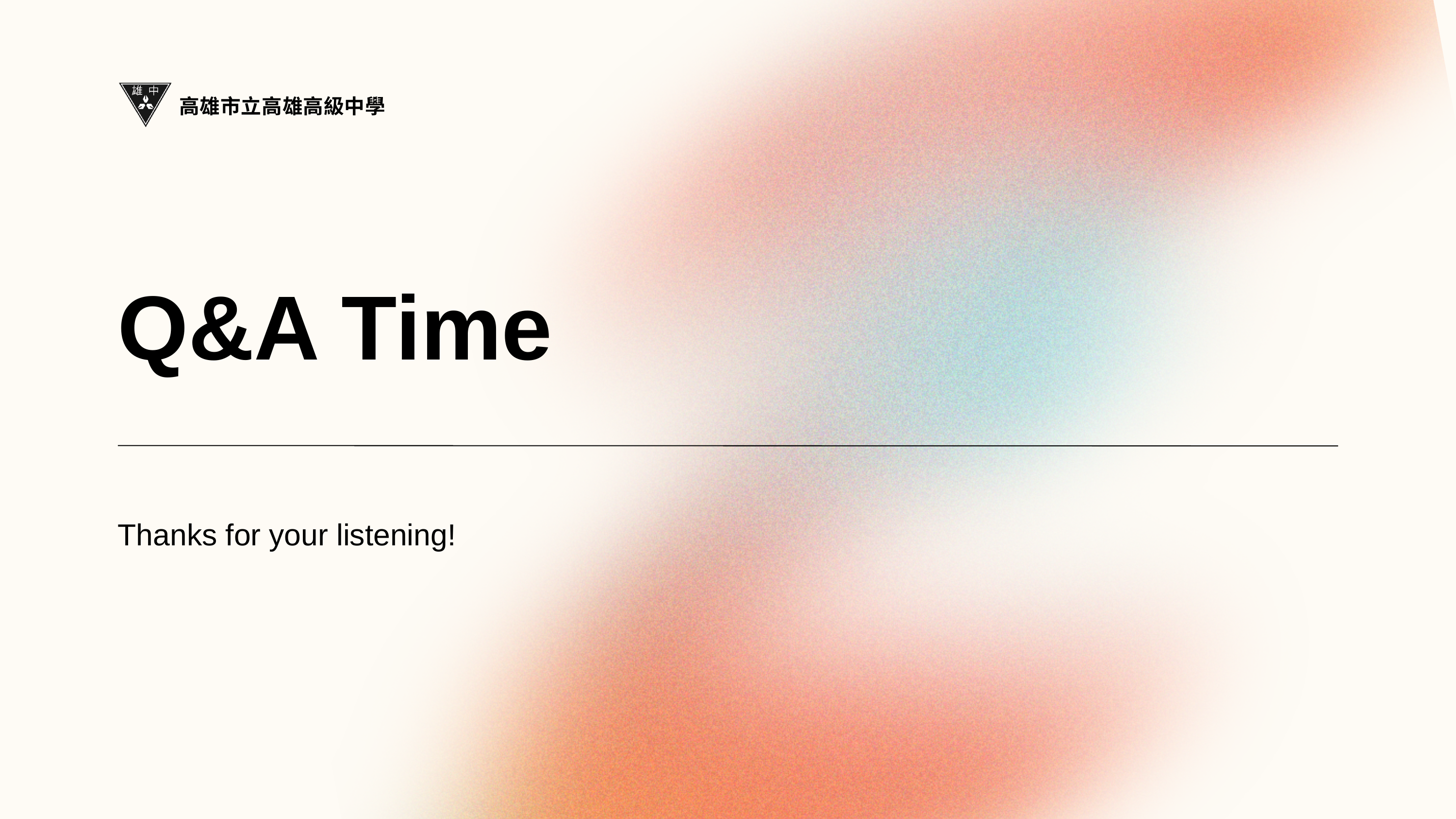

高雄市立高雄高級中學
Q&A Time

Thanks for your listening!